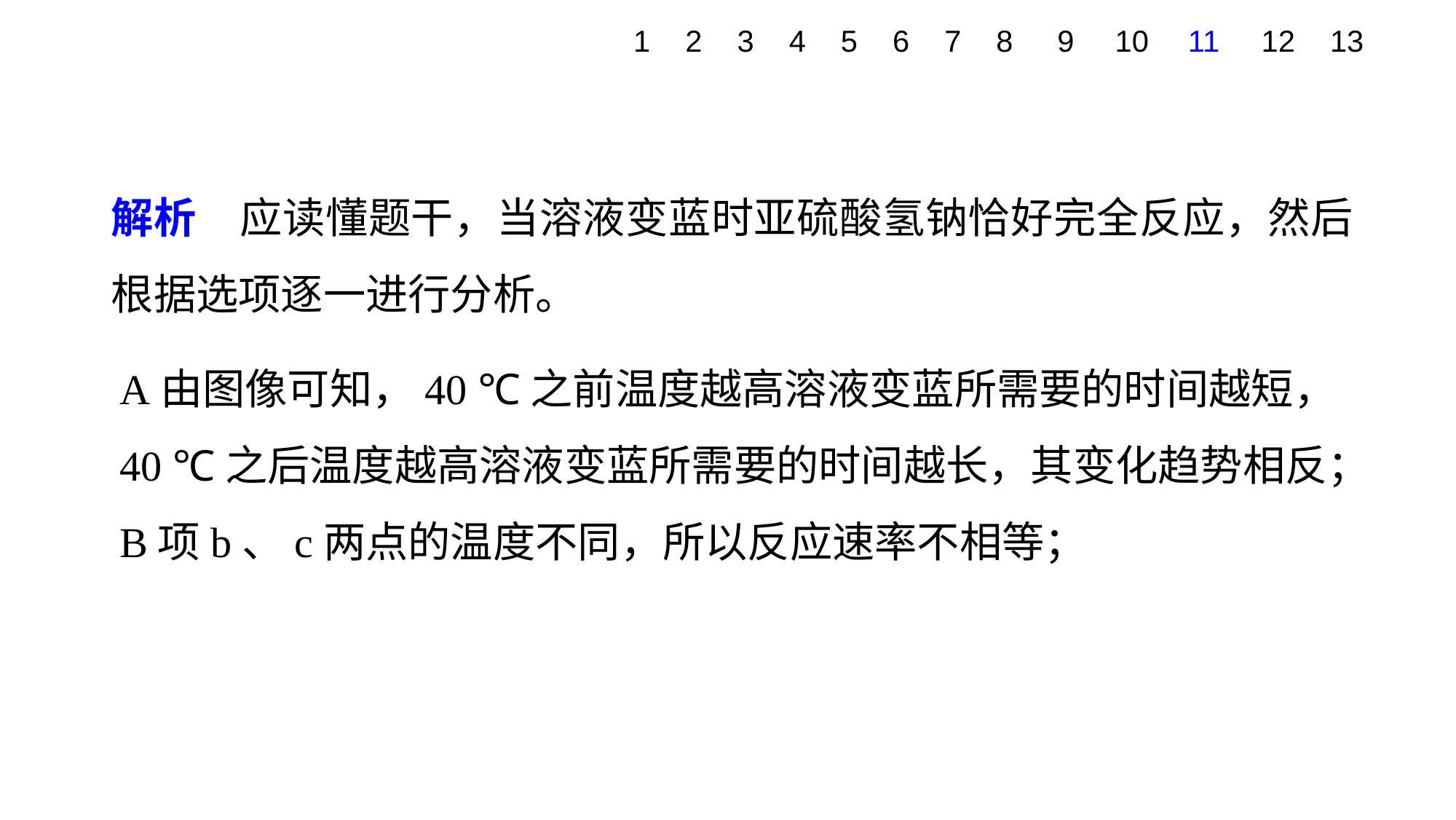

1
2
3
4
5
6
7
8
9
10
11
12
13
解析　应读懂题干，当溶液变蓝时亚硫酸氢钠恰好完全反应，然后根据选项逐一进行分析。
A由图像可知，40 ℃之前温度越高溶液变蓝所需要的时间越短，
40 ℃之后温度越高溶液变蓝所需要的时间越长，其变化趋势相反；
B项b、c两点的温度不同，所以反应速率不相等；